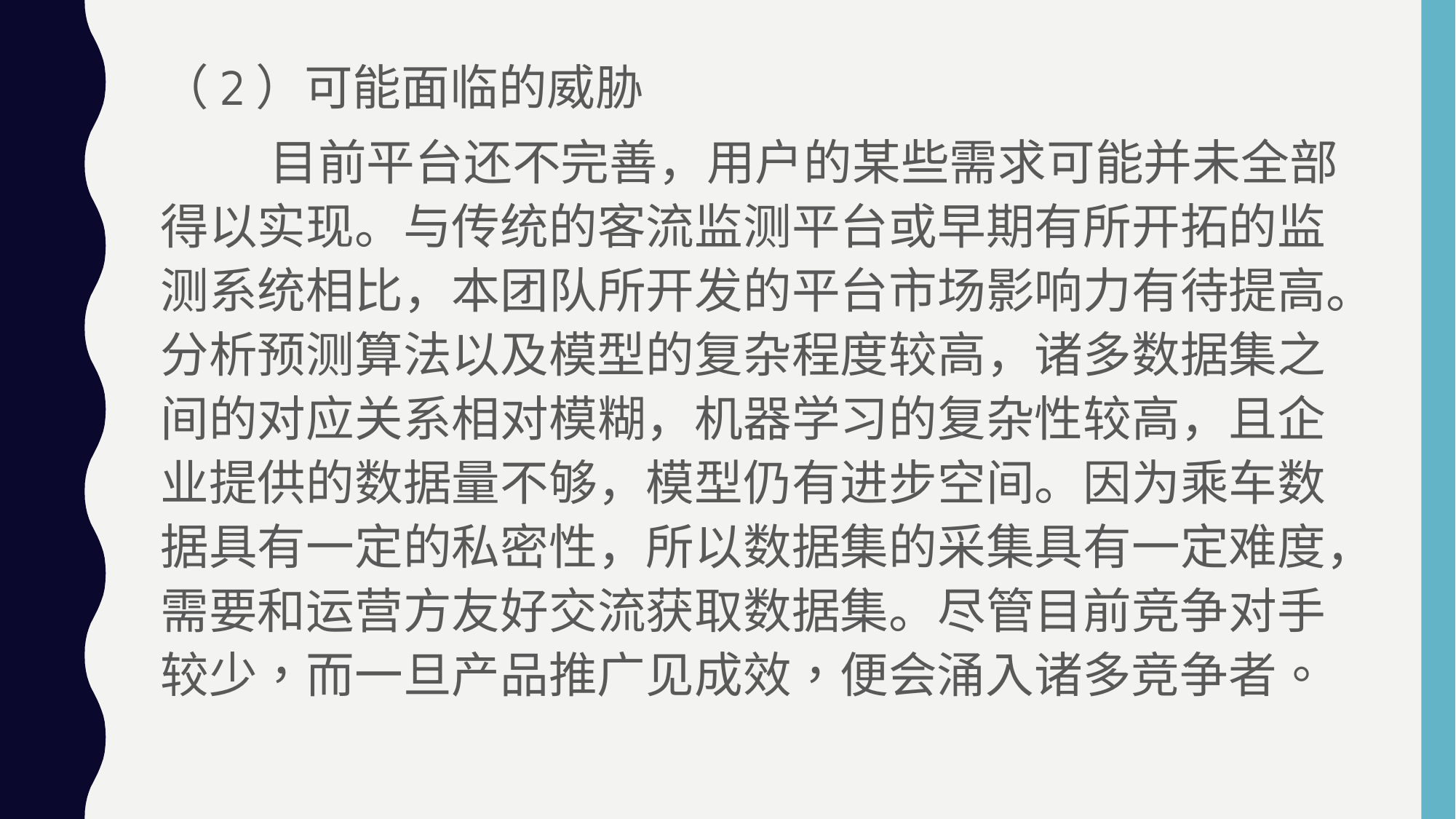

（2）可能面临的威胁
	目前平台还不完善，用户的某些需求可能并未全部得以实现。与传统的客流监测平台或早期有所开拓的监测系统相比，本团队所开发的平台市场影响力有待提高。分析预测算法以及模型的复杂程度较高，诸多数据集之间的对应关系相对模糊，机器学习的复杂性较高，且企业提供的数据量不够，模型仍有进步空间。因为乘车数据具有一定的私密性，所以数据集的采集具有一定难度，需要和运营方友好交流获取数据集。尽管目前竞争对手较少，而一旦产品推广见成效，便会涌入诸多竞争者。